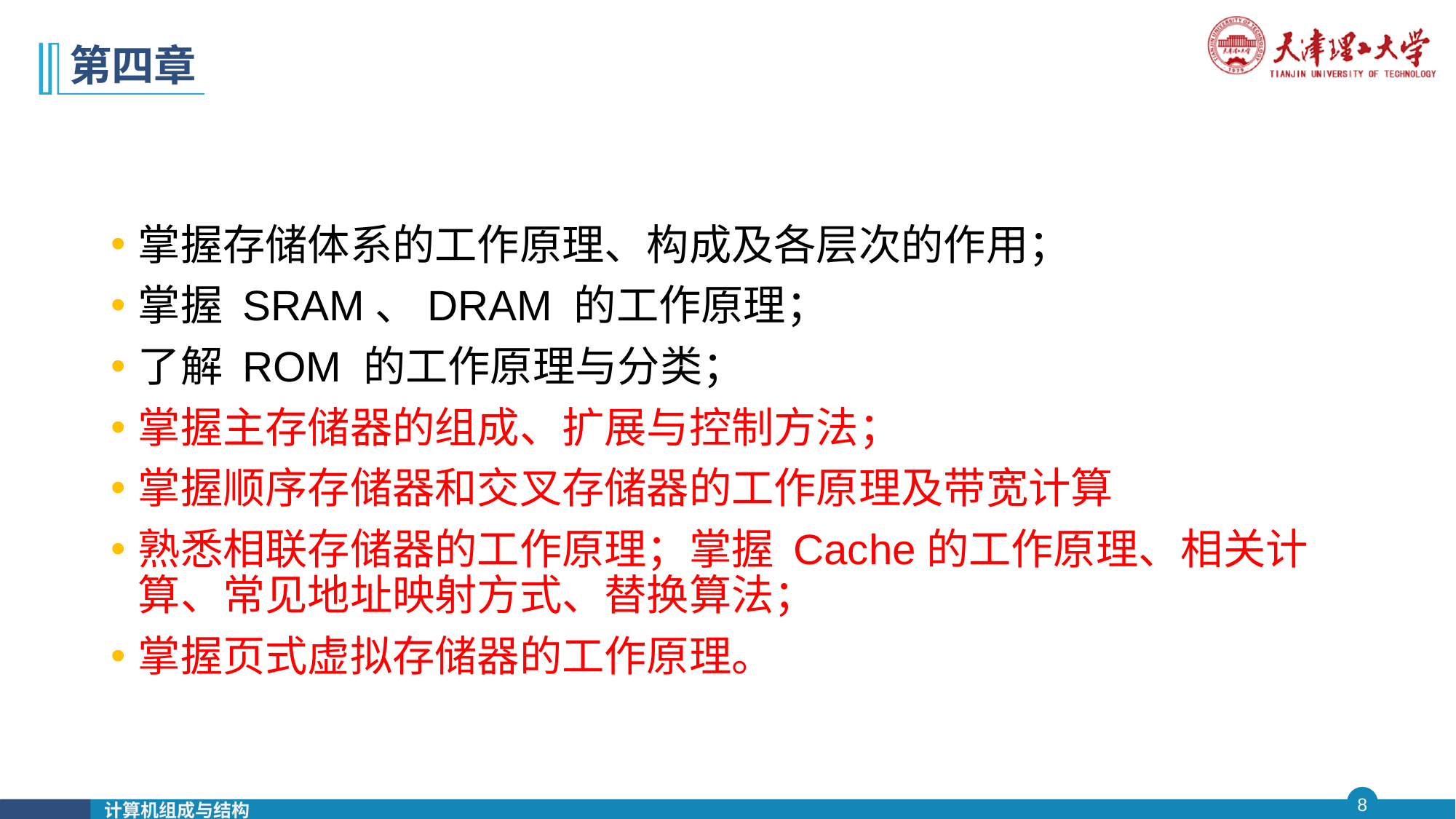

# 第四章
掌握存储体系的工作原理、构成及各层次的作用；
掌握 SRAM、DRAM 的工作原理；
了解 ROM 的工作原理与分类；
掌握主存储器的组成、扩展与控制方法；
掌握顺序存储器和交叉存储器的工作原理及带宽计算
熟悉相联存储器的工作原理；掌握 Cache的工作原理、相关计算、常见地址映射方式、替换算法；
掌握页式虚拟存储器的工作原理。